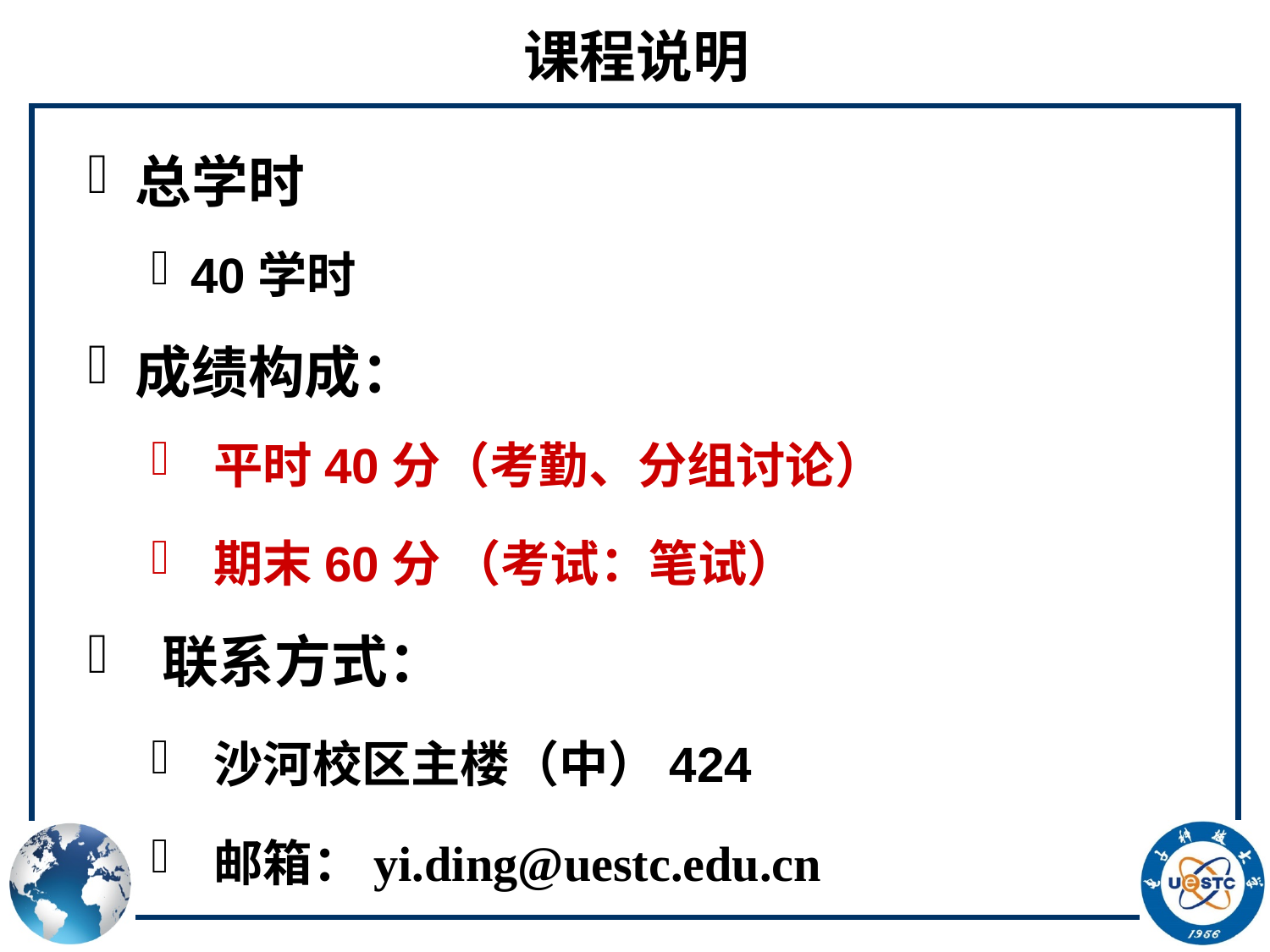

# 课程说明
总学时
40学时
成绩构成：
 平时40分（考勤、分组讨论）
 期末60分 （考试：笔试）
 联系方式：
 沙河校区主楼（中）424
 邮箱：yi.ding@uestc.edu.cn